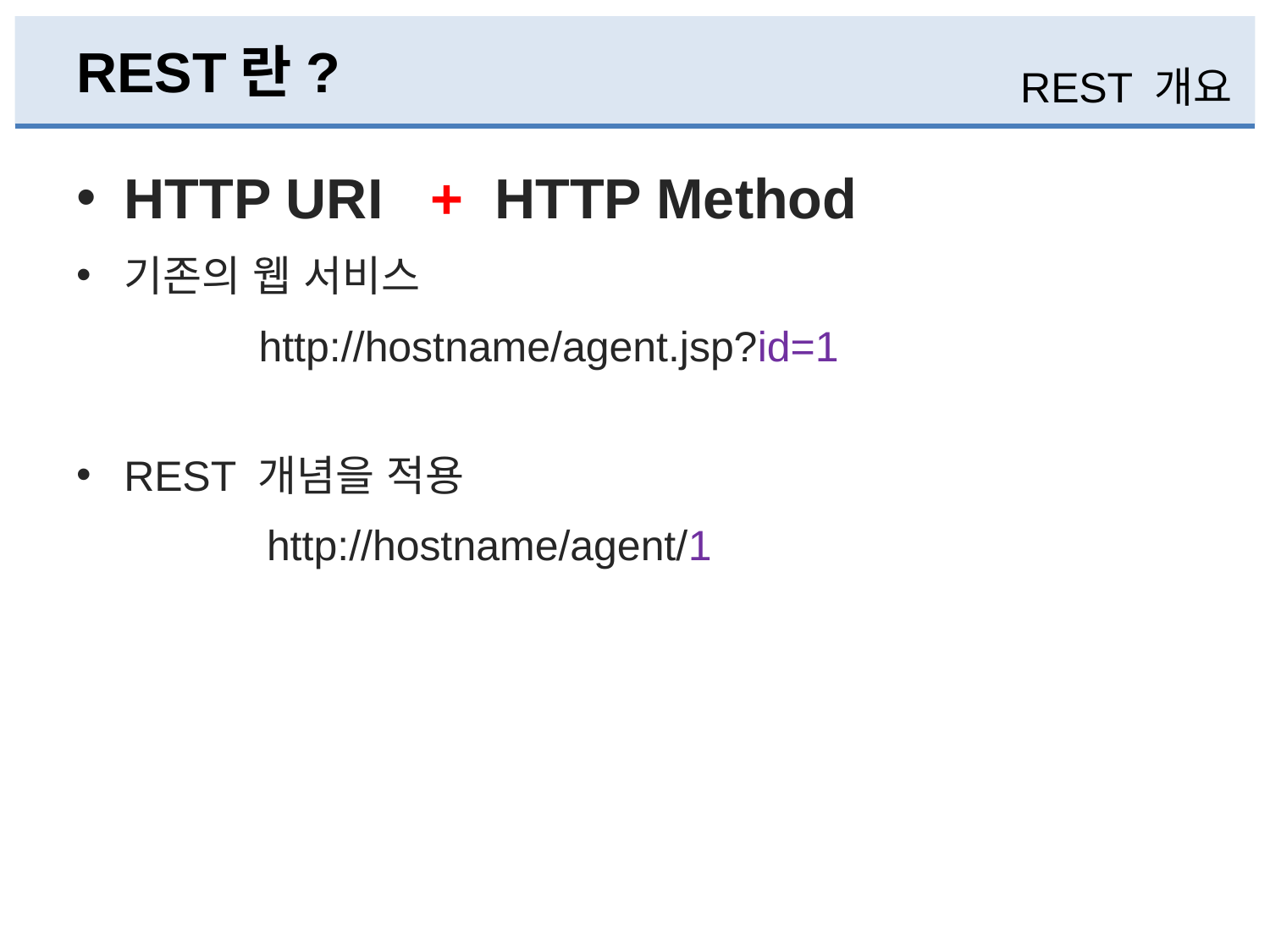

# REST란?
REST 개요
HTTP URI   +  HTTP Method
기존의 웹 서비스
	http://hostname/agent.jsp?id=1

REST 개념을 적용
	http://hostname/agent/1